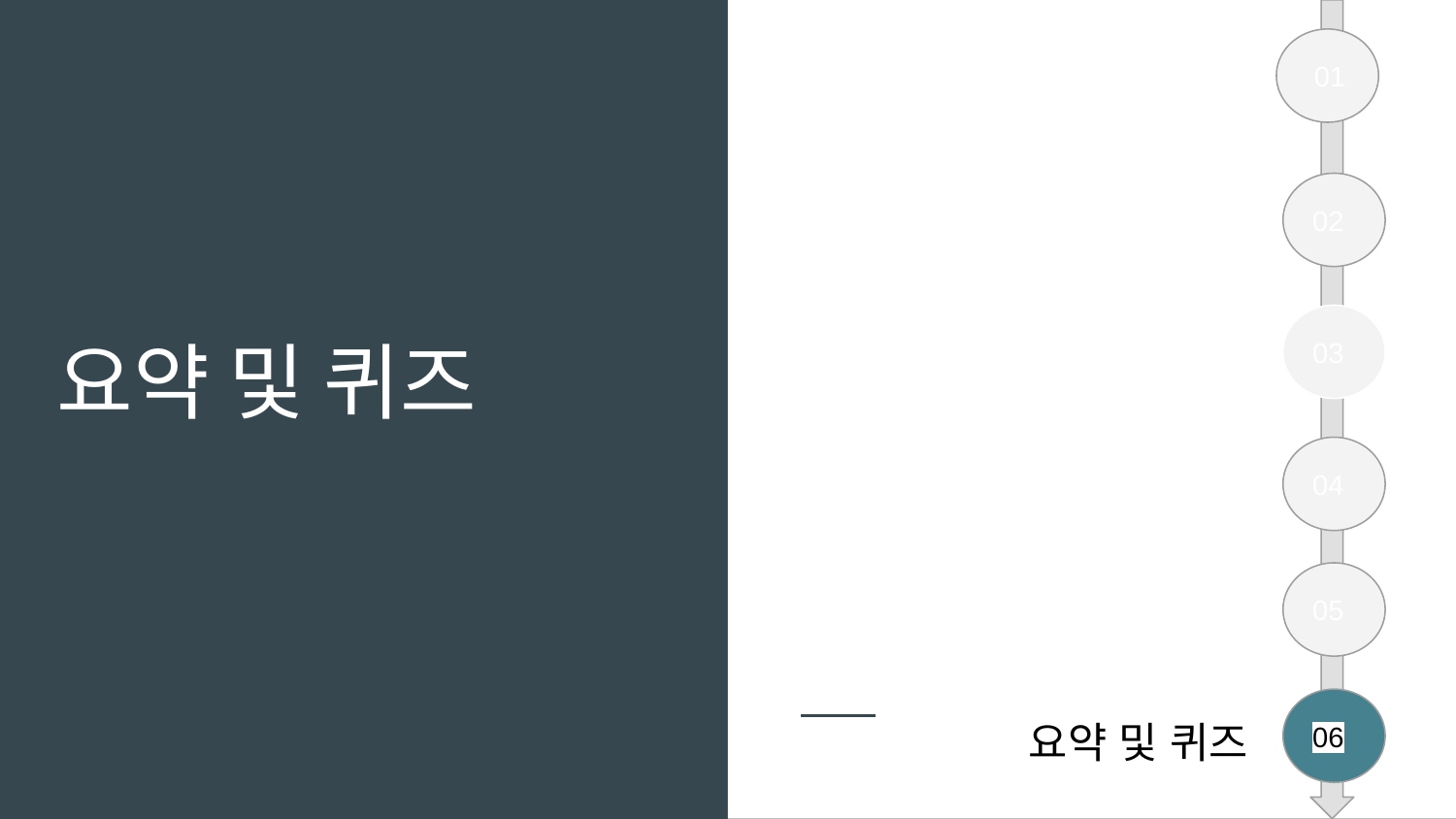

01
# 요약 및 퀴즈
02
03
04

05
06
요약 및 퀴즈